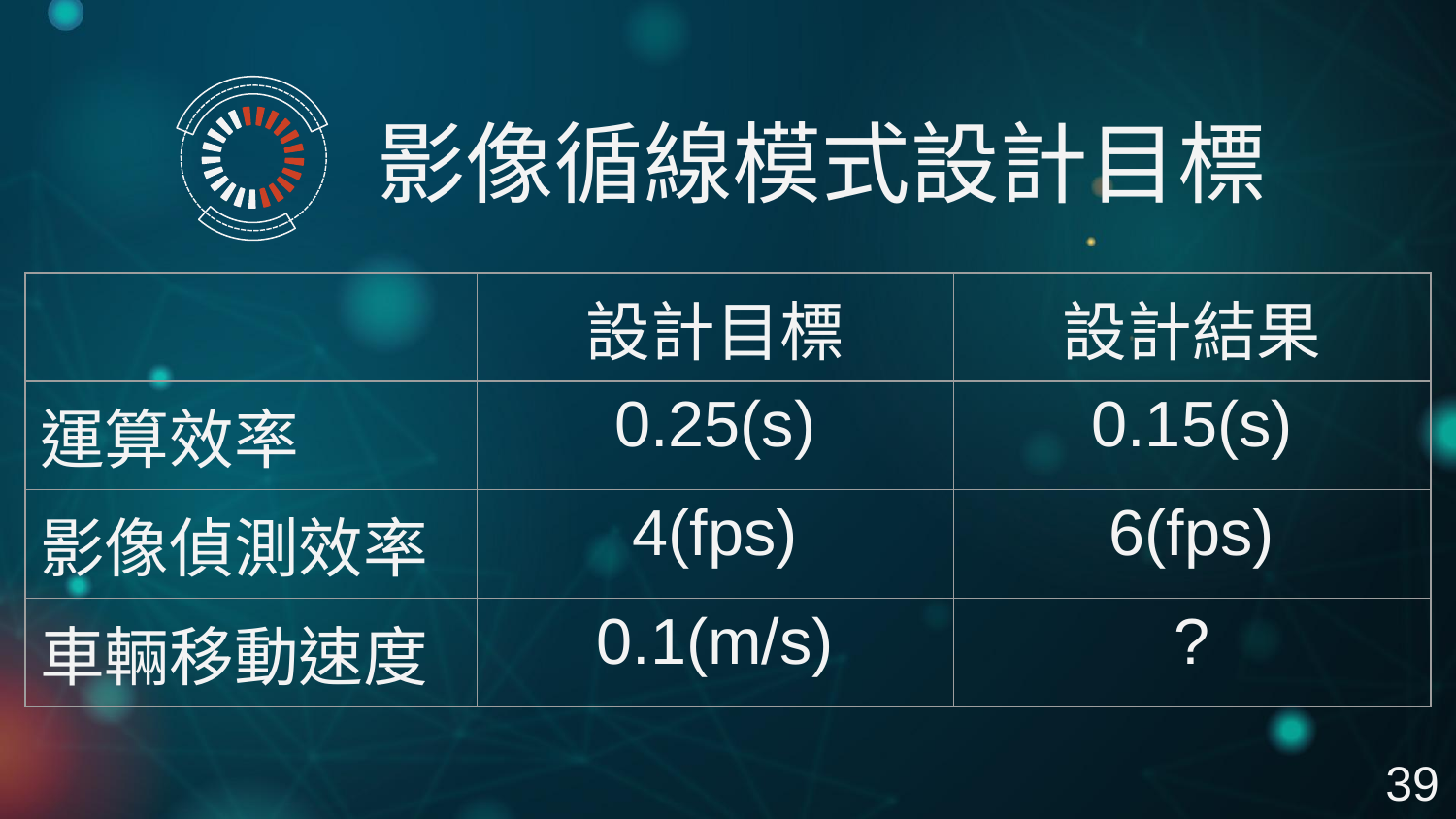

影像循線模式設計目標

|  | 設計目標 | 設計結果 |
| --- | --- | --- |
| 運算效率 | 0.25(s) | 0.15(s) |
| 影像偵測效率 | 4(fps) | 6(fps) |
| 車輛移動速度 | 0.1(m/s) | ? |